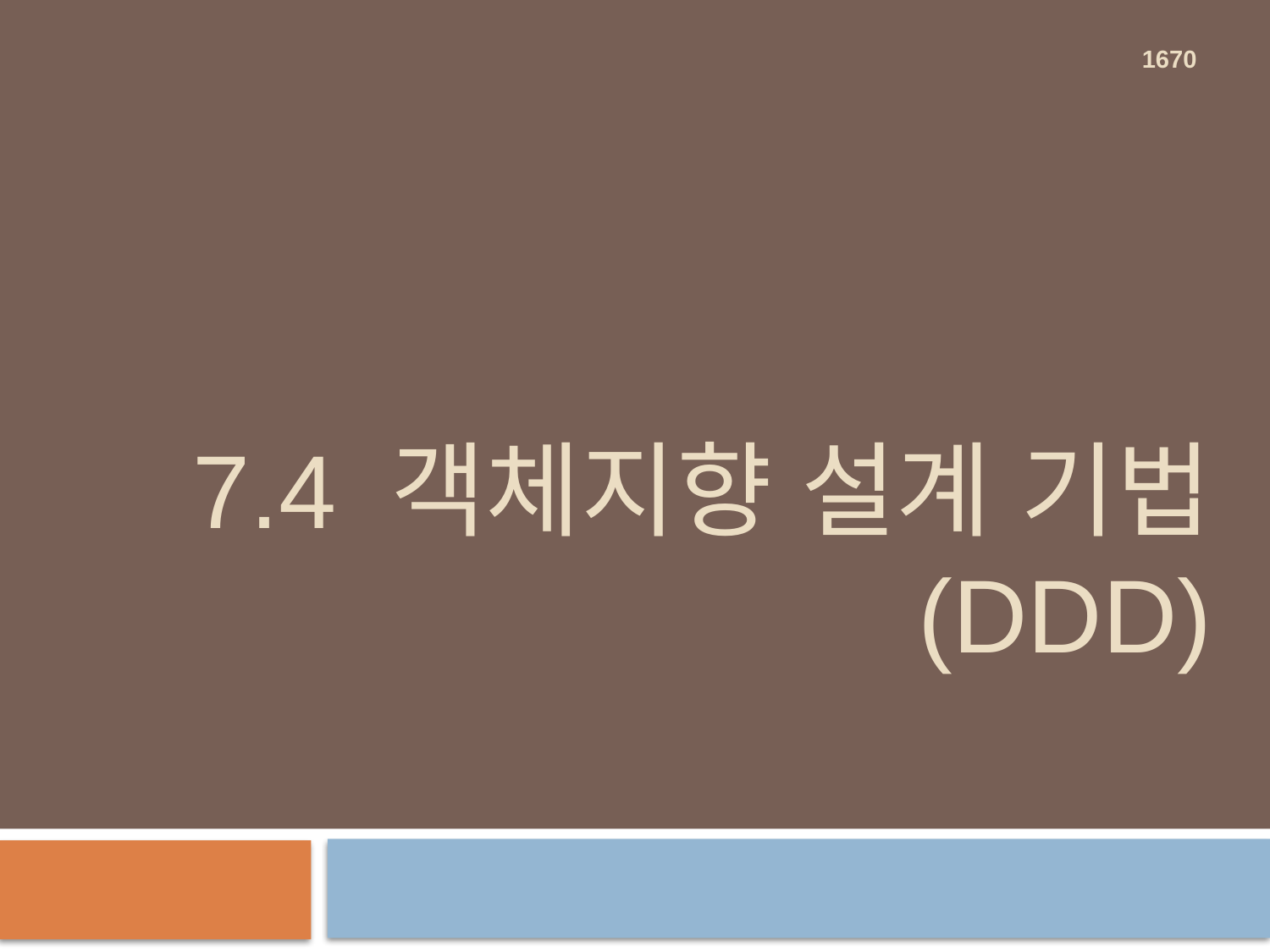

1670
# 7.4 객체지향 설계 기법 (DDD)